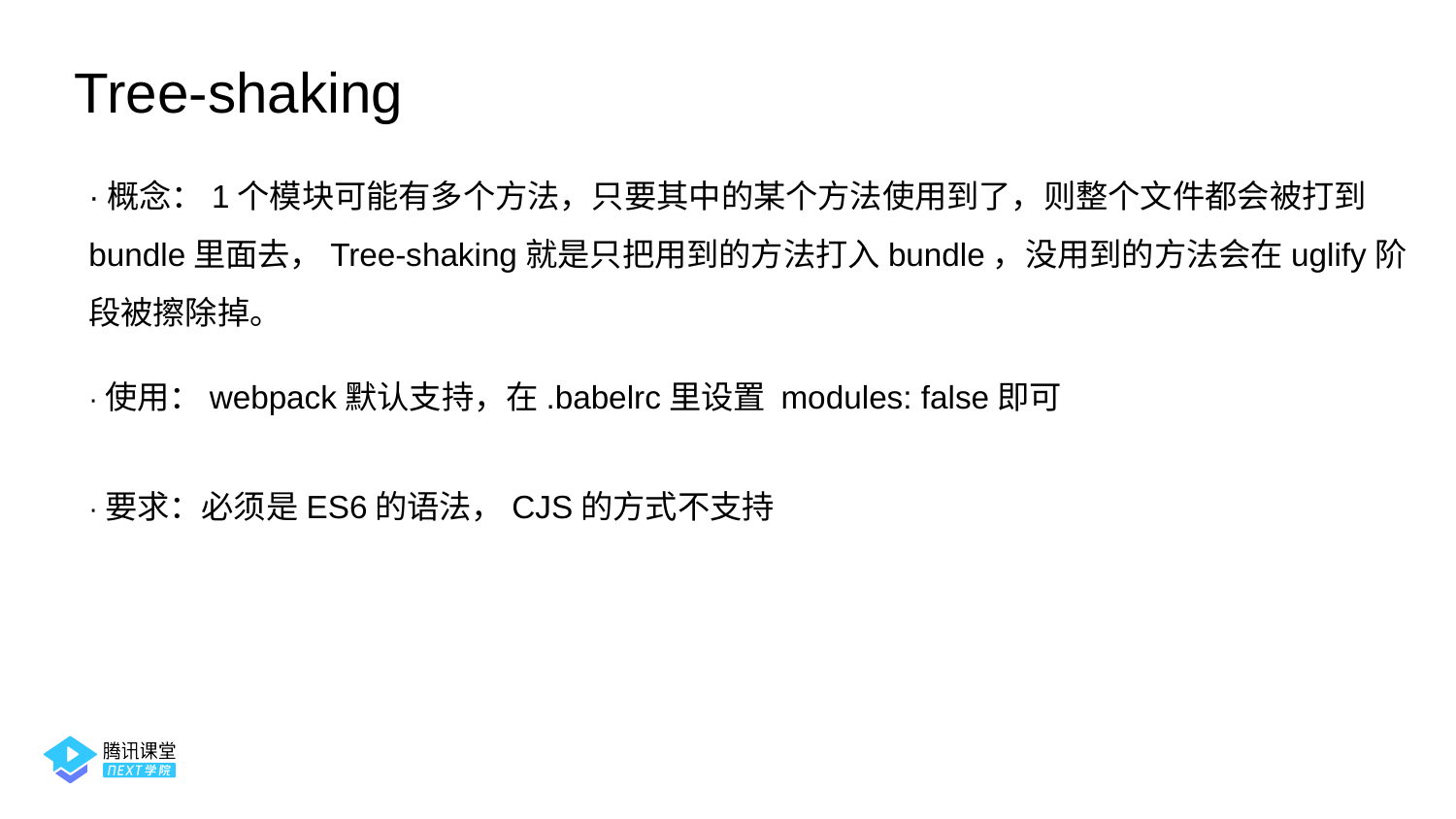

Tree-shaking
·概念：1个模块可能有多个方法，只要其中的某个方法使用到了，则整个文件都会被打到bundle里面去，Tree-shaking就是只把用到的方法打入bundle，没用到的方法会在uglify阶段被擦除掉。
·使用：webpack默认支持，在.babelrc里设置 modules: false即可
·要求：必须是ES6的语法，CJS的方式不支持